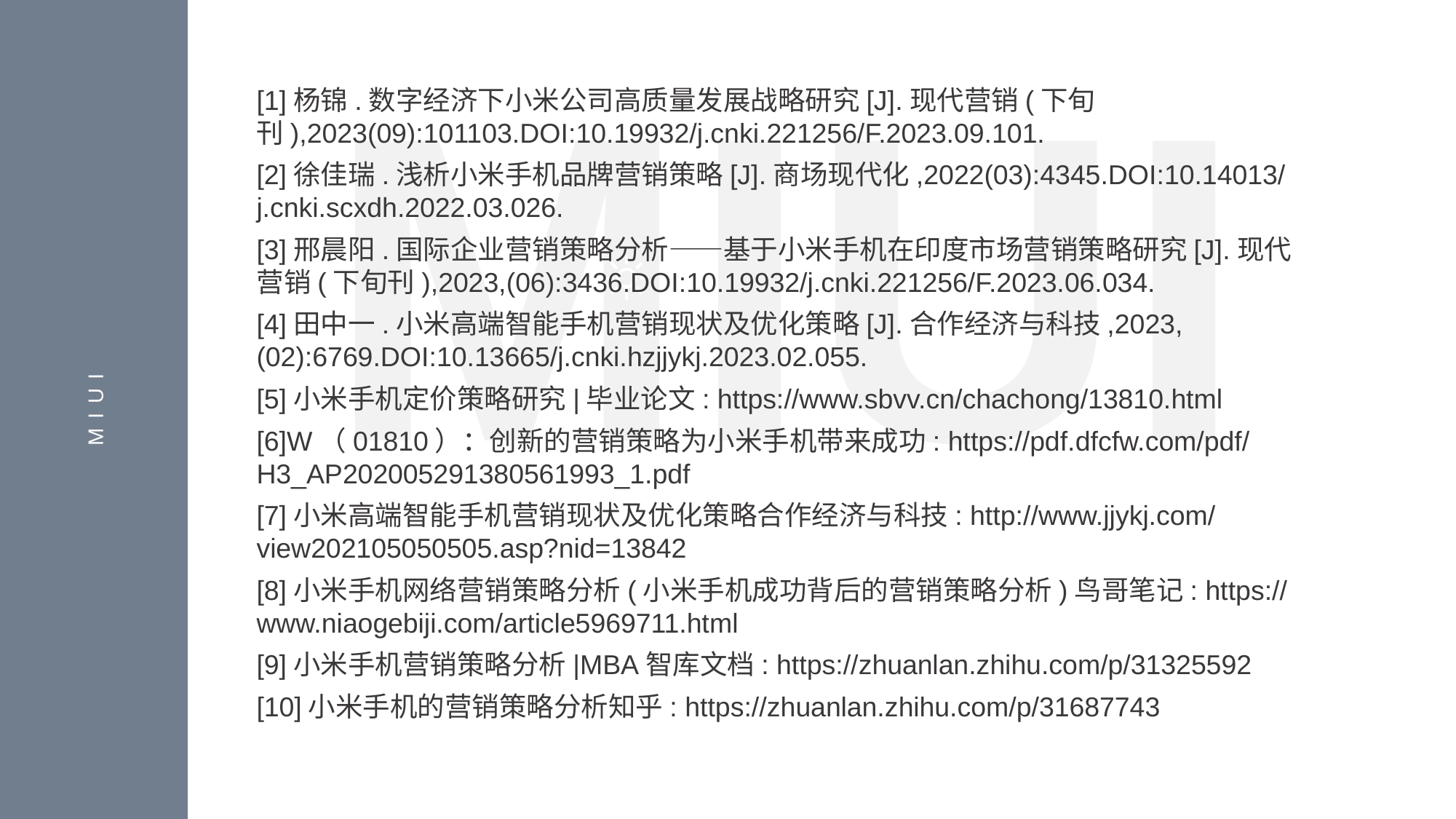

MIUI
[1]杨锦.数字经济下小米公司高质量发展战略研究[J].现代营销(下旬刊),2023(09):101103.DOI:10.19932/j.cnki.221256/F.2023.09.101.
[2]徐佳瑞.浅析小米手机品牌营销策略[J].商场现代化,2022(03):4345.DOI:10.14013/j.cnki.scxdh.2022.03.026.
[3]邢晨阳.国际企业营销策略分析——基于小米手机在印度市场营销策略研究[J].现代营销(下旬刊),2023,(06):3436.DOI:10.19932/j.cnki.221256/F.2023.06.034.
[4]田中一.小米高端智能手机营销现状及优化策略[J].合作经济与科技,2023,(02):6769.DOI:10.13665/j.cnki.hzjjykj.2023.02.055.
[5]小米手机定价策略研究|毕业论文: https://www.sbvv.cn/chachong/13810.html
[6]W（01810）：创新的营销策略为小米手机带来成功: https://pdf.dfcfw.com/pdf/H3_AP202005291380561993_1.pdf
[7]小米高端智能手机营销现状及优化策略合作经济与科技: http://www.jjykj.com/view202105050505.asp?nid=13842
[8]小米手机网络营销策略分析(小米手机成功背后的营销策略分析)鸟哥笔记: https://www.niaogebiji.com/article5969711.html
[9]小米手机营销策略分析|MBA智库文档: https://zhuanlan.zhihu.com/p/31325592
[10]小米手机的营销策略分析知乎: https://zhuanlan.zhihu.com/p/31687743

MIUI